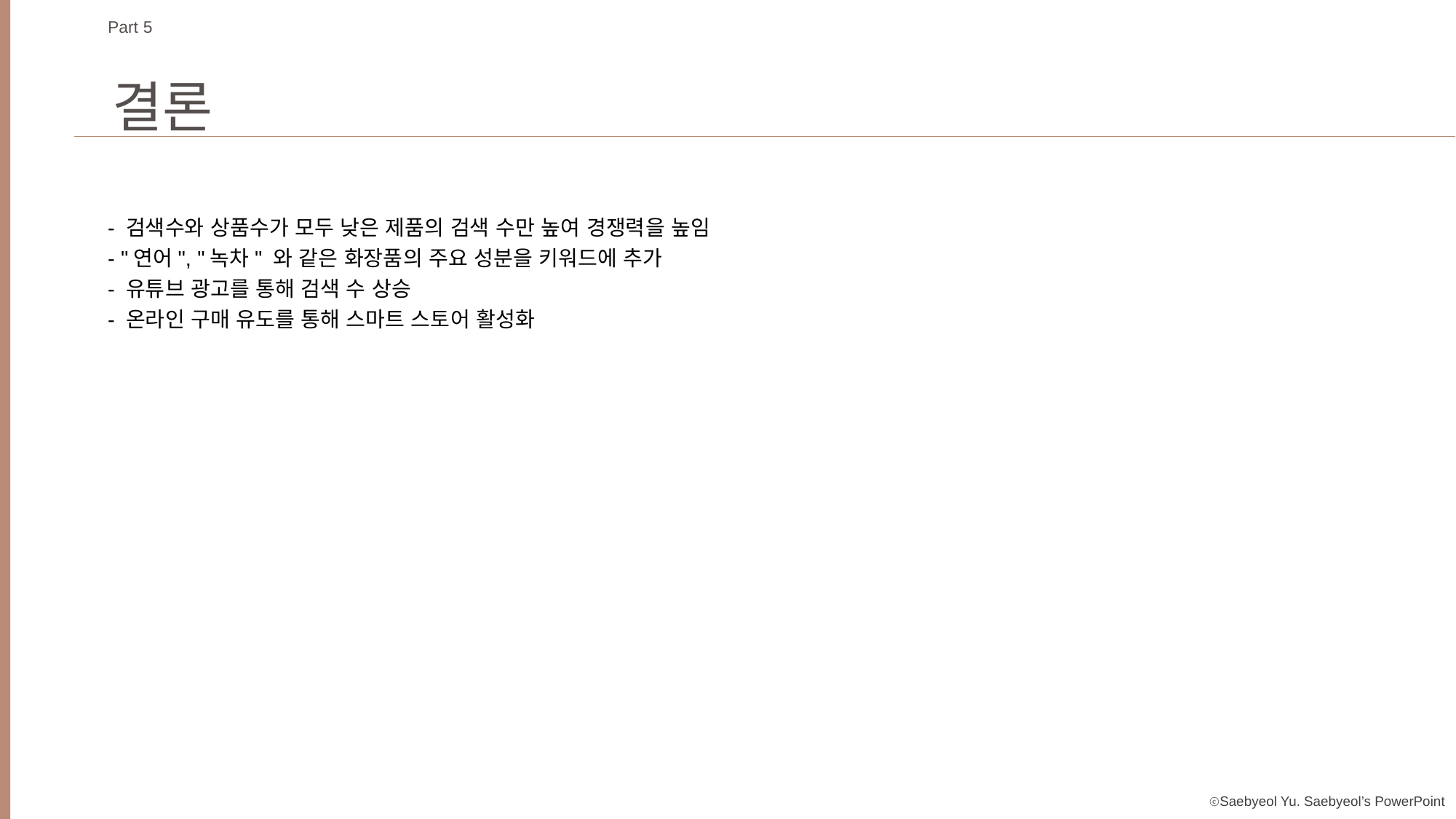

Part 5
결론
- 검색수와 상품수가 모두 낮은 제품의 검색 수만 높여 경쟁력을 높임
- "연어", "녹차" 와 같은 화장품의 주요 성분을 키워드에 추가
- 유튜브 광고를 통해 검색 수 상승
- 온라인 구매 유도를 통해 스마트 스토어 활성화